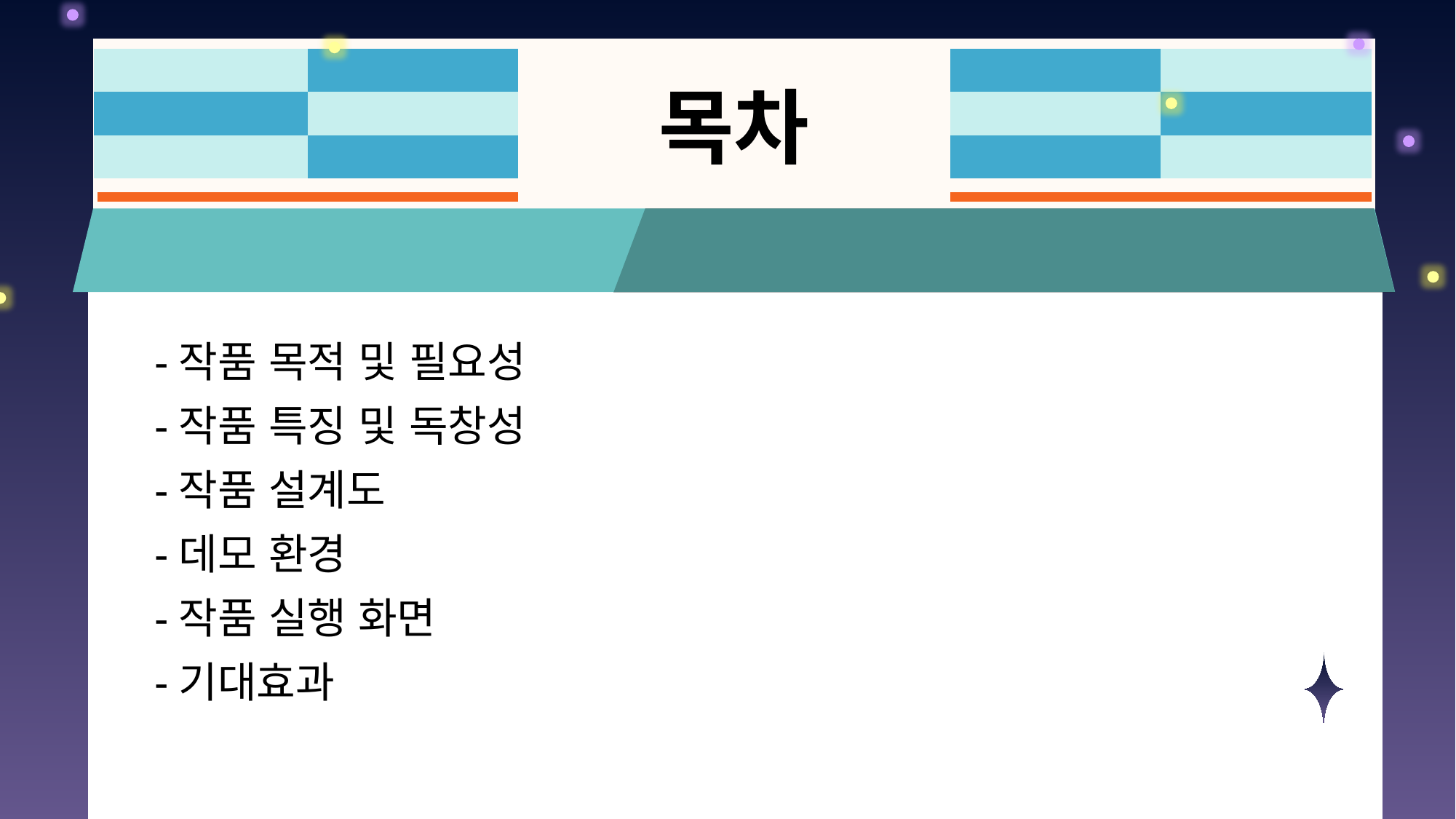

목차

-작품 목적 및 필요성
-작품 특징 및 독창성
-작품 설계도
-데모 환경
-작품 실행 화면
-기대효과